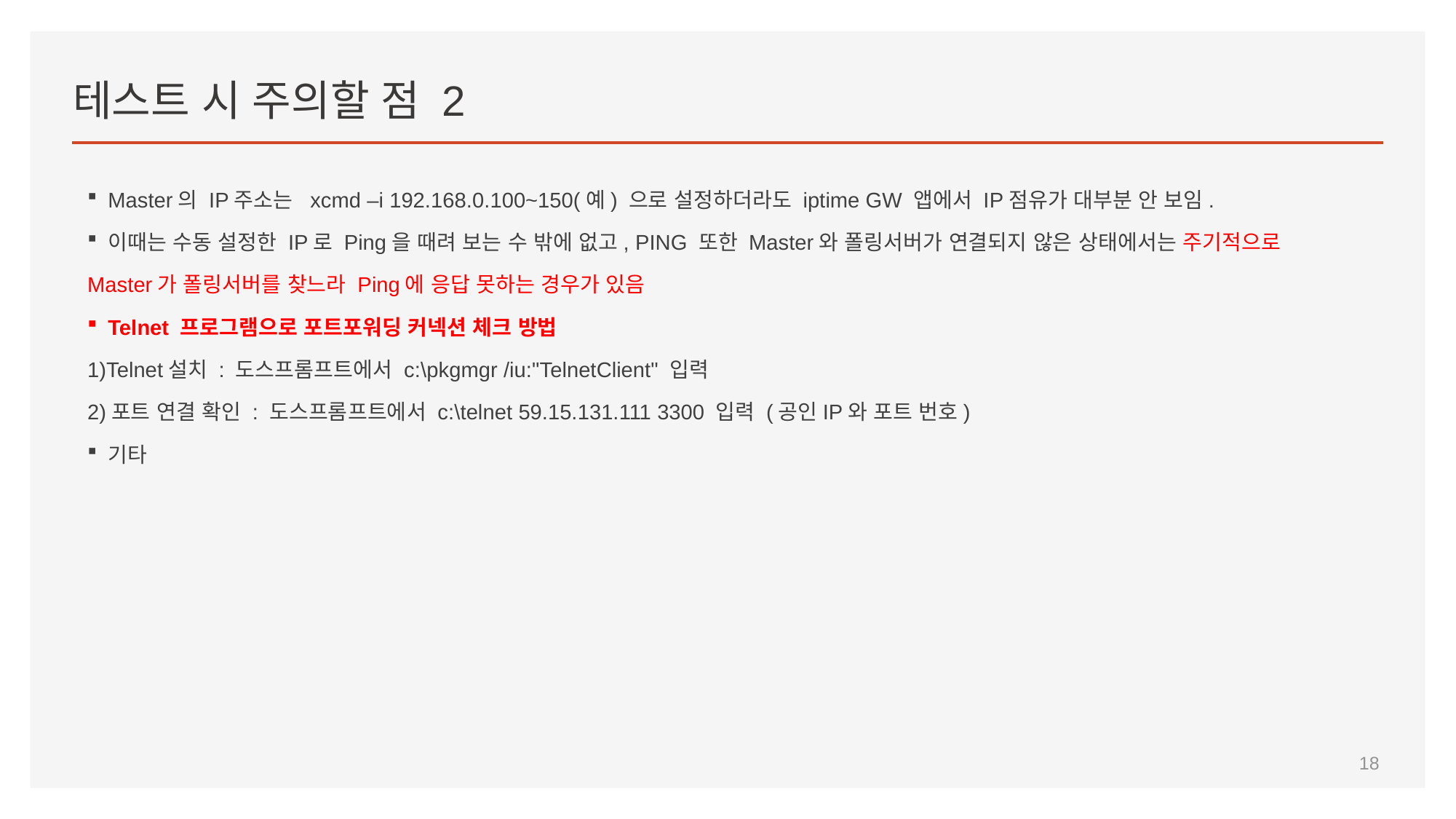

# 테스트 시 주의할 점 2

Master의 IP주소는  xcmd –i 192.168.0.100~150(예) 으로 설정하더라도 iptime GW 앱에서 IP점유가 대부분 안 보임.
이때는 수동 설정한 IP로 Ping을 때려 보는 수 밖에 없고, PING 또한 Master와 폴링서버가 연결되지 않은 상태에서는 주기적으로
Master가 폴링서버를 찾느라 Ping에 응답 못하는 경우가 있음
Telnet 프로그램으로 포트포워딩 커넥션 체크 방법
1)Telnet설치 : 도스프롬프트에서 c:\pkgmgr /iu:"TelnetClient" 입력
2)포트 연결 확인 : 도스프롬프트에서 c:\telnet 59.15.131.111 3300 입력 (공인IP와 포트 번호)
기타

18